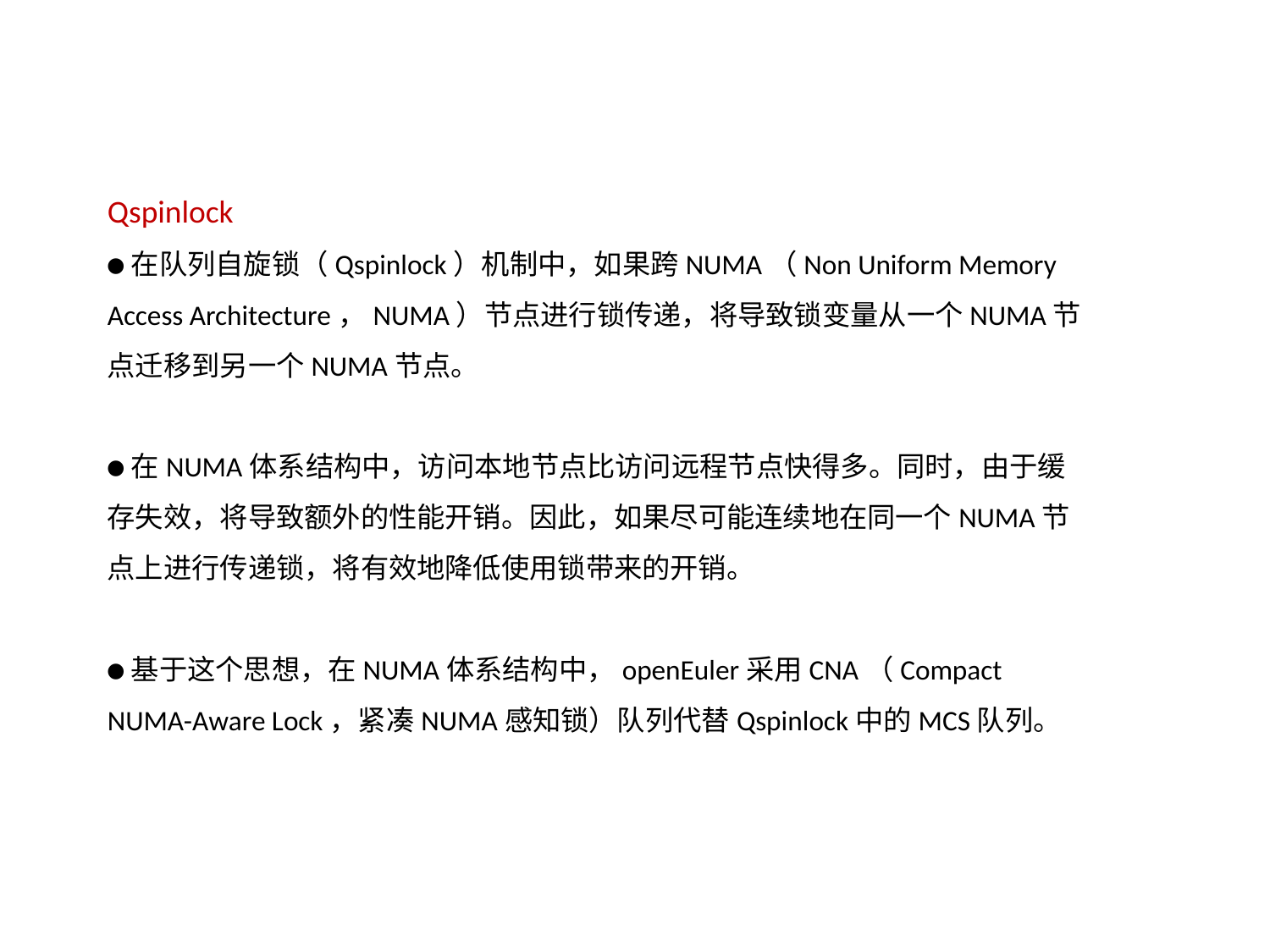

Qspinlock
⚫在队列自旋锁（Qspinlock）机制中，如果跨NUMA（Non Uniform Memory
Access Architecture，NUMA）节点进行锁传递，将导致锁变量从一个NUMA节点迁移到另一个NUMA节点。

⚫在NUMA体系结构中，访问本地节点比访问远程节点快得多。同时，由于缓存失效，将导致额外的性能开销。因此，如果尽可能连续地在同一个NUMA节点上进行传递锁，将有效地降低使用锁带来的开销。

⚫基于这个思想，在NUMA体系结构中，openEuler采用CNA（Compact NUMA-Aware Lock，紧凑NUMA感知锁）队列代替Qspinlock中的MCS队列。